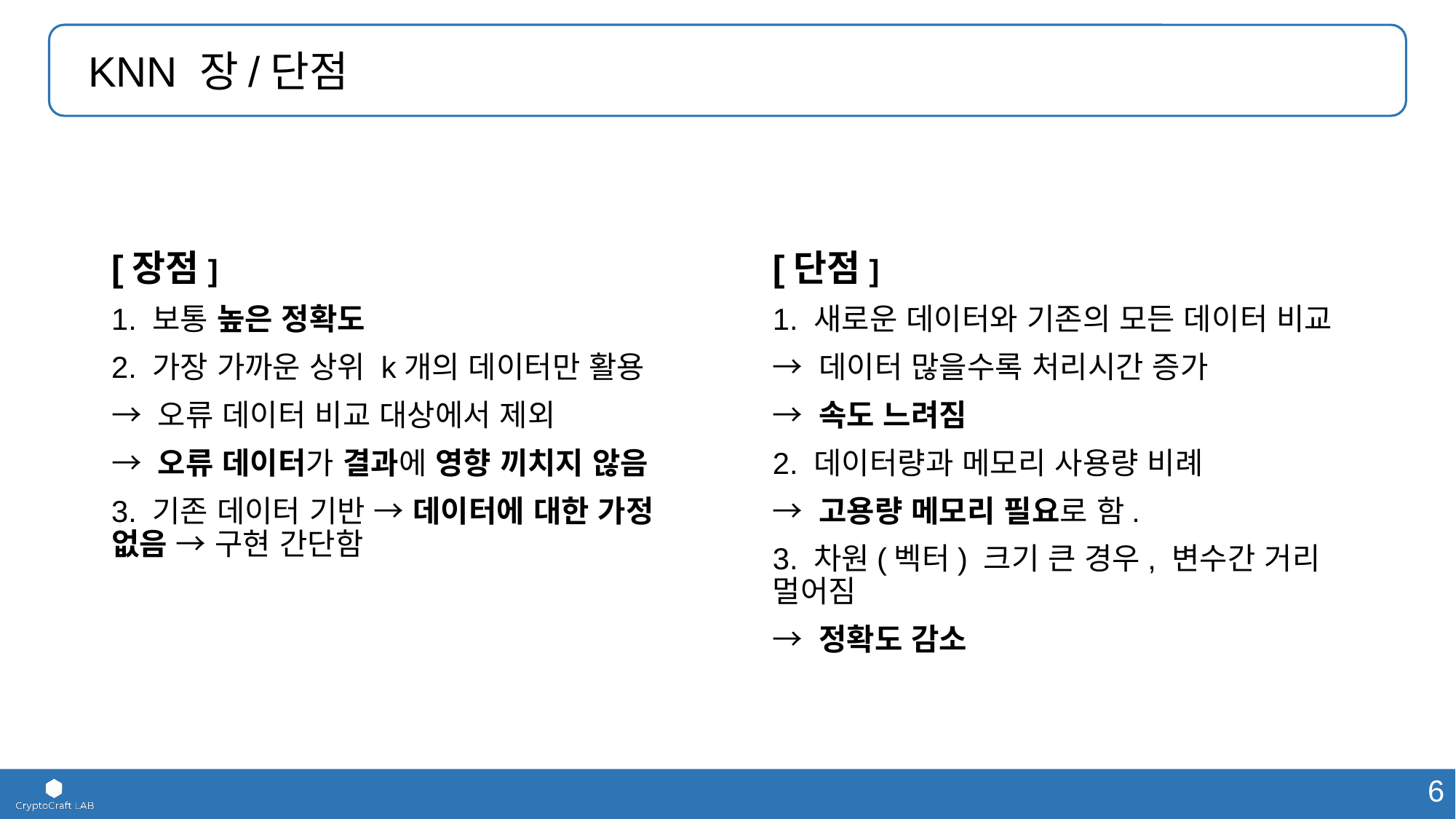

KNN 장/단점
[장점]
1. 보통 높은 정확도
2. 가장 가까운 상위 k개의 데이터만 활용
→ 오류 데이터 비교 대상에서 제외
→ 오류 데이터가 결과에 영향 끼치지 않음
3. 기존 데이터 기반 → 데이터에 대한 가정 없음 → 구현 간단함
[단점]
1. 새로운 데이터와 기존의 모든 데이터 비교
→ 데이터 많을수록 처리시간 증가
→ 속도 느려짐
2. 데이터량과 메모리 사용량 비례
→ 고용량 메모리 필요로 함.
3. 차원(벡터) 크기 큰 경우, 변수간 거리 멀어짐
→ 정확도 감소